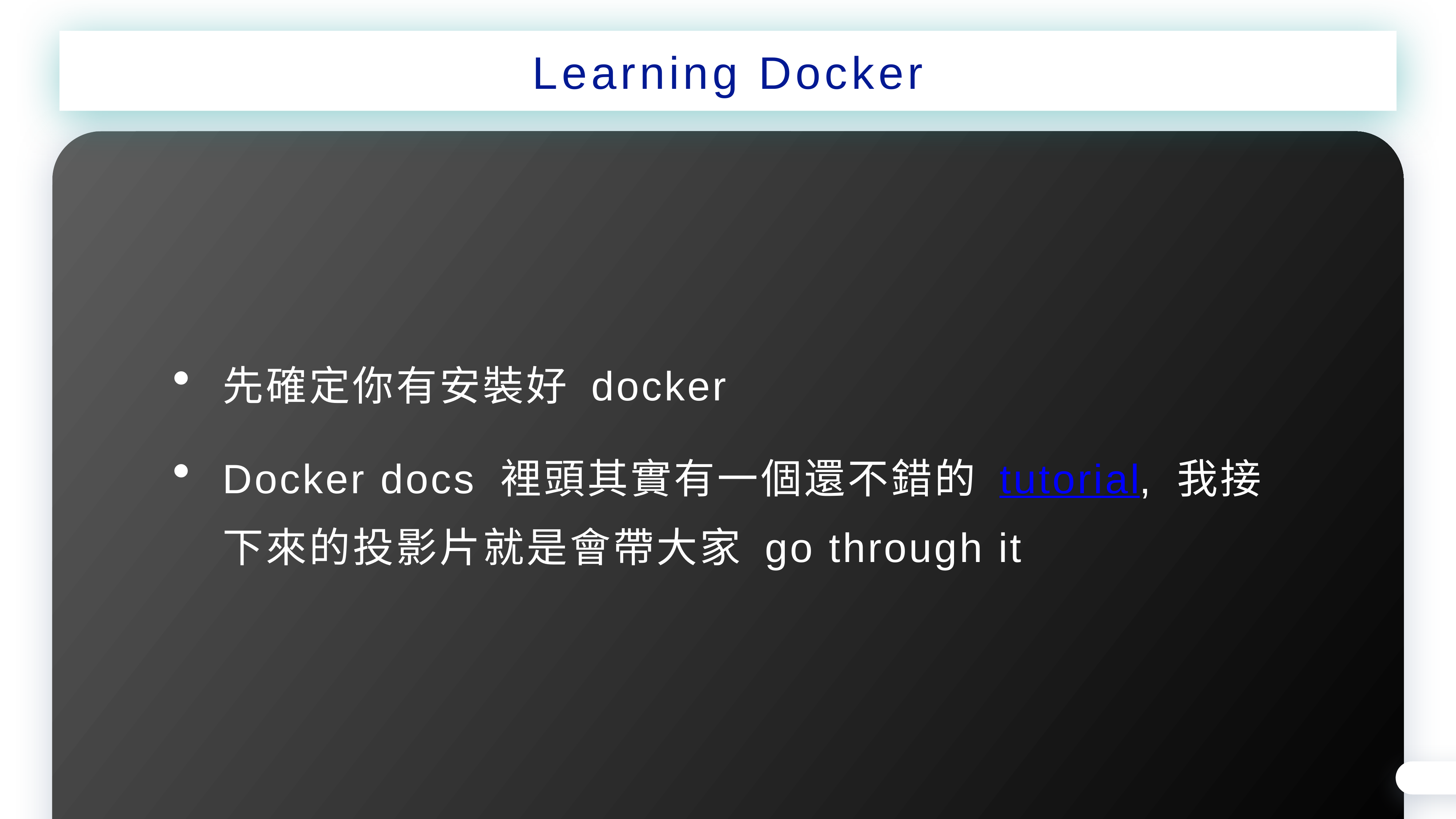

Learning Docker
先確定你有安裝好 docker
Docker docs 裡頭其實有一個還不錯的 tutorial, 我接下來的投影片就是會帶大家 go through it
56